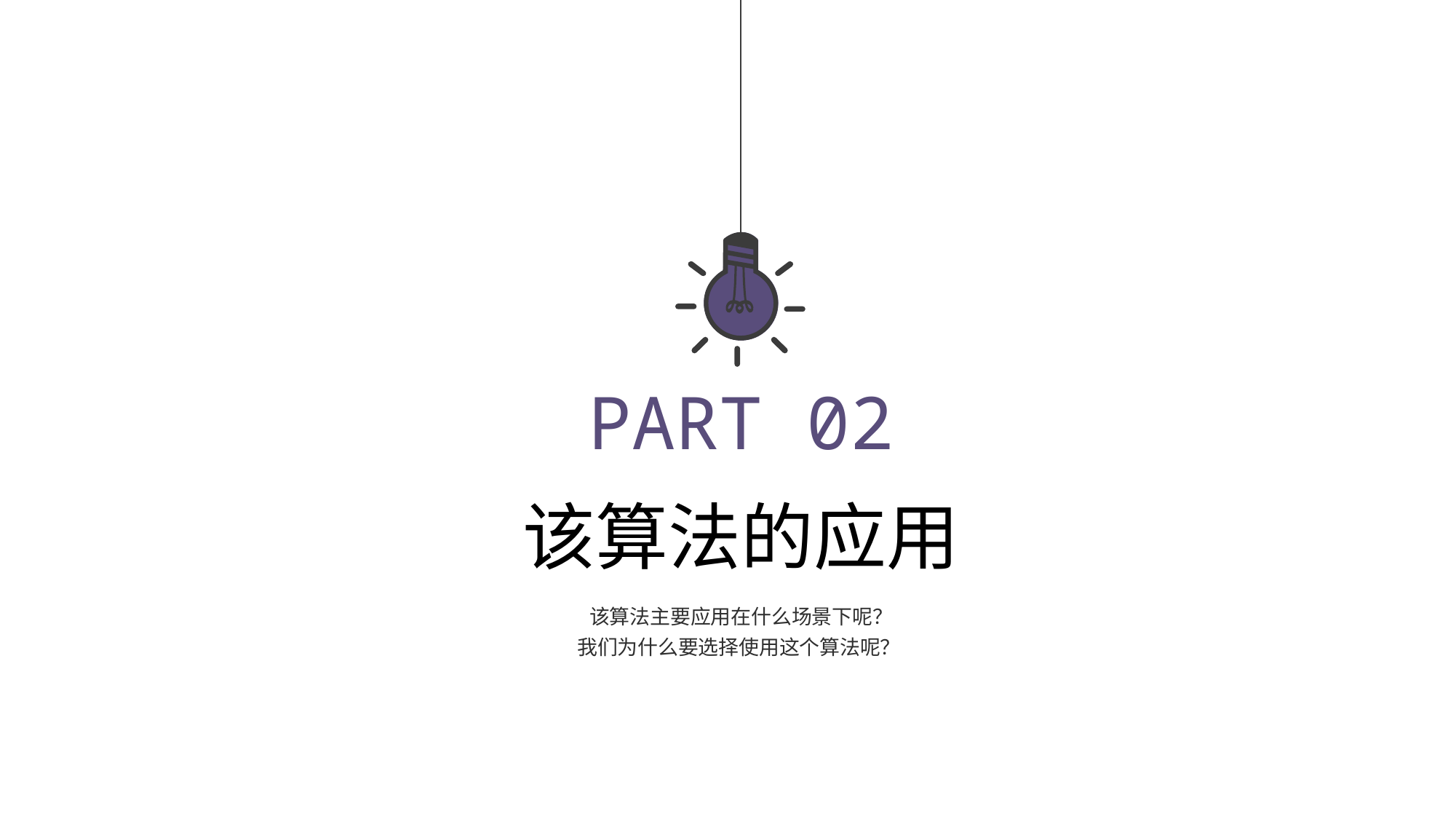

PART 02
该算法的应用
该算法主要应用在什么场景下呢？
我们为什么要选择使用这个算法呢？